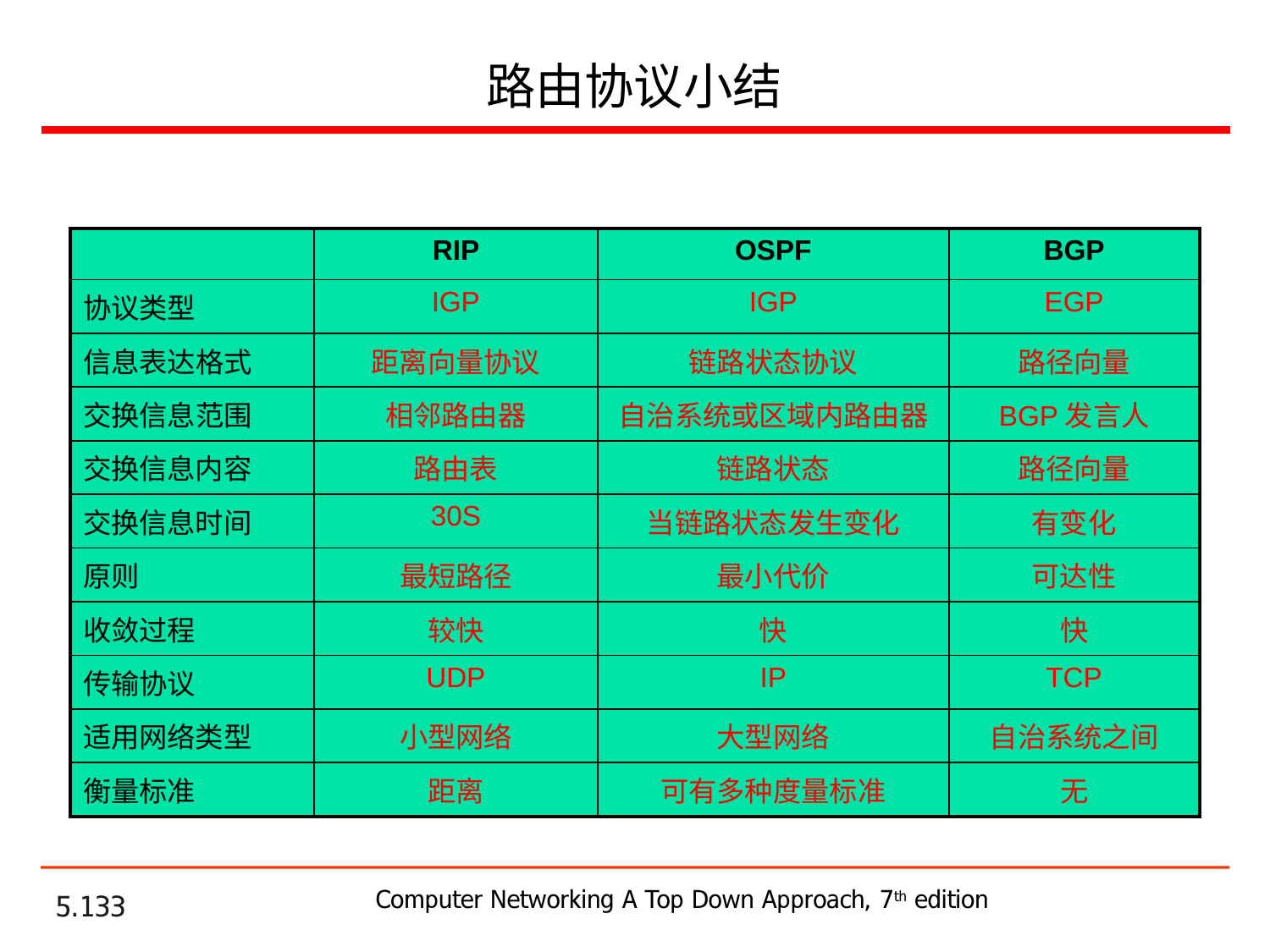

# 路由协议小结
|  | RIP | OSPF | BGP |
| --- | --- | --- | --- |
| 协议类型 | IGP | IGP | EGP |
| 信息表达格式 | 距离向量协议 | 链路状态协议 | 路径向量 |
| 交换信息范围 | 相邻路由器 | 自治系统或区域内路由器 | BGP发言人 |
| 交换信息内容 | 路由表 | 链路状态 | 路径向量 |
| 交换信息时间 | 30S | 当链路状态发生变化 | 有变化 |
| 原则 | 最短路径 | 最小代价 | 可达性 |
| 收敛过程 | 较快 | 快 | 快 |
| 传输协议 | UDP | IP | TCP |
| 适用网络类型 | 小型网络 | 大型网络 | 自治系统之间 |
| 衡量标准 | 距离 | 可有多种度量标准 | 无 |